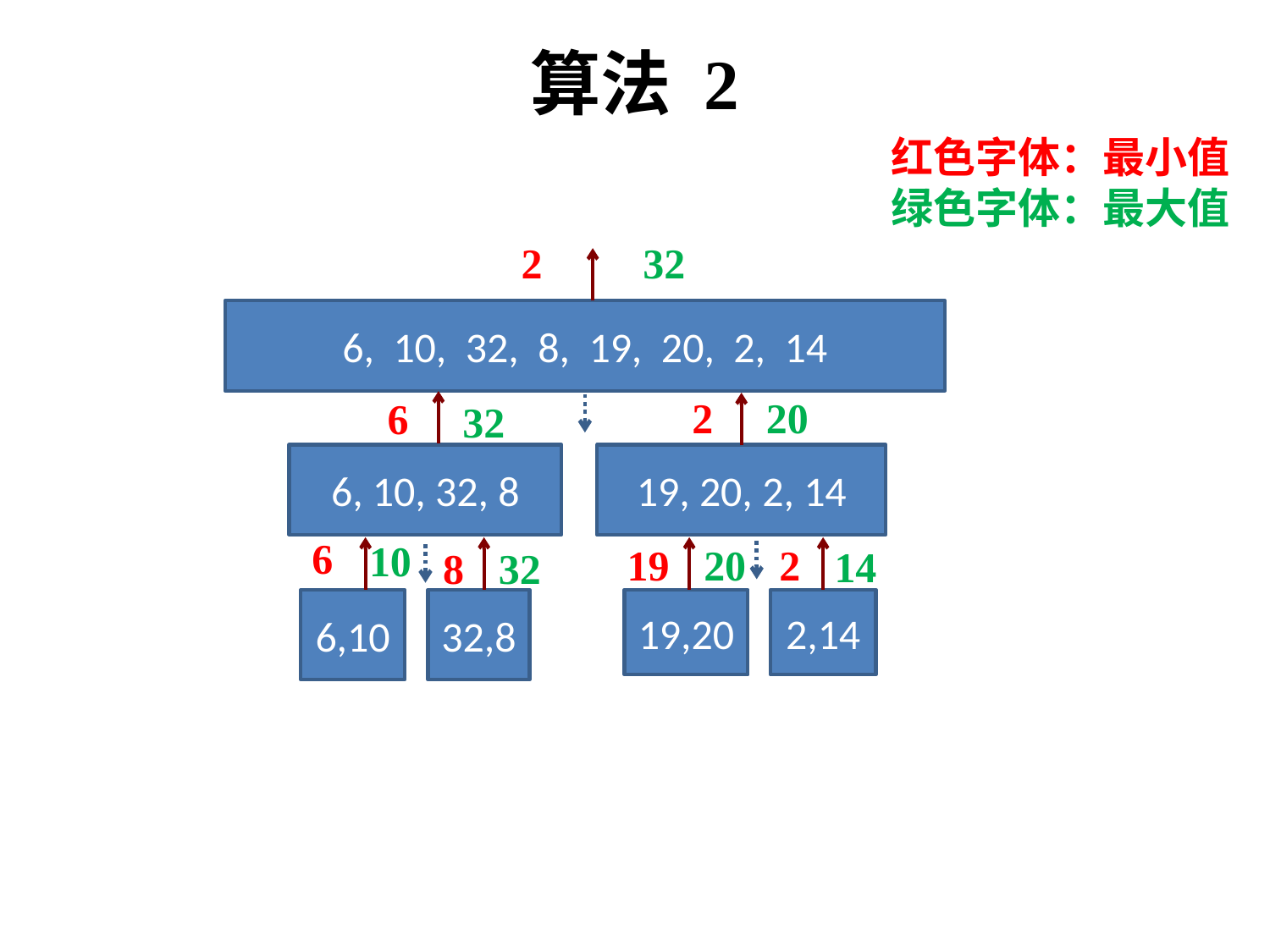

算法 2
红色字体：最小值
绿色字体：最大值
2
32
6,  10,  32,  8,  19,  20,  2,  14
2
20
6
32
6, 10, 32, 8
19, 20, 2, 14
6
10
19
20
2
14
8
32
6,10
32,8
19,20
2,14